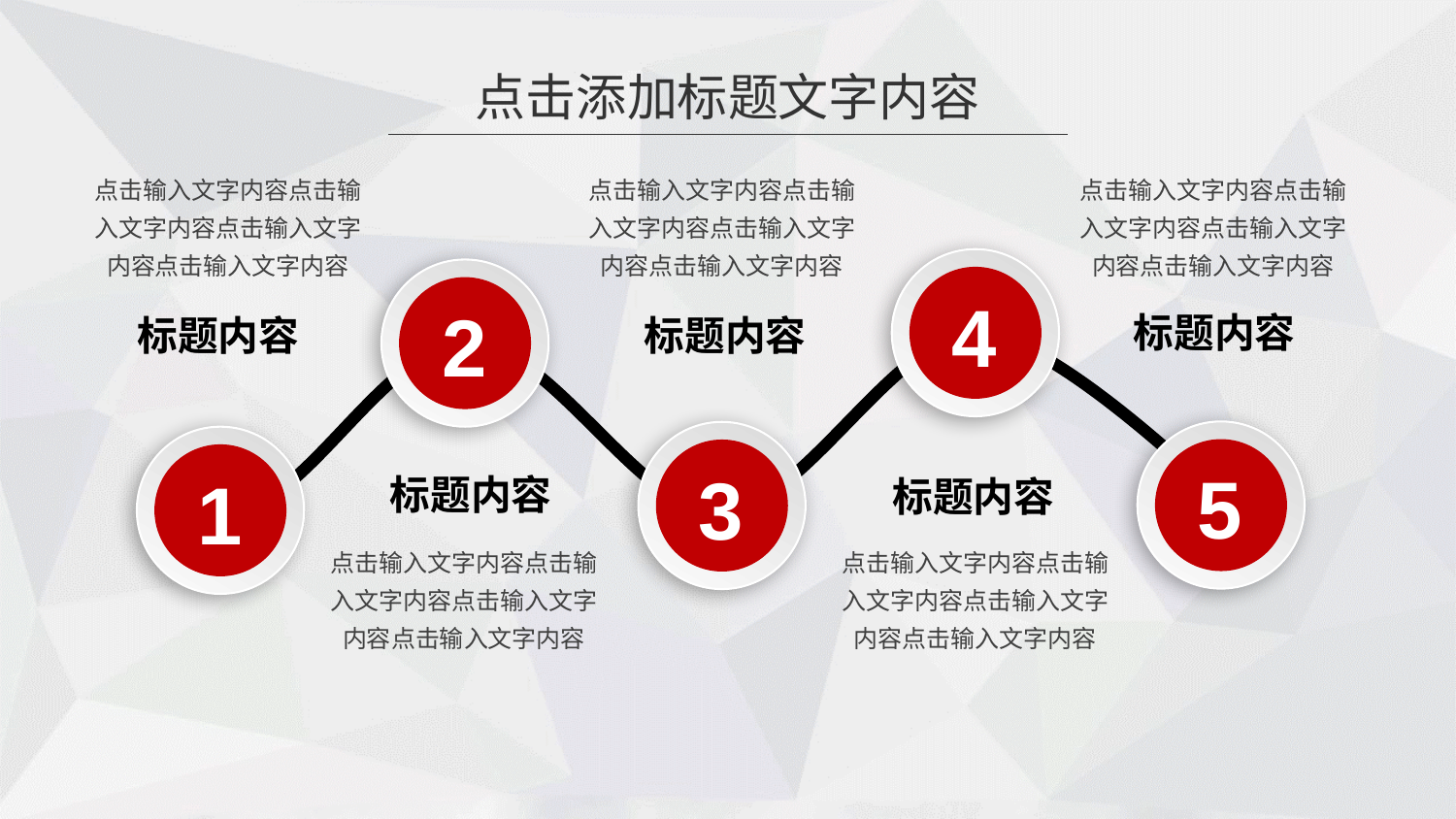

点击添加标题文字内容
点击输入文字内容点击输入文字内容点击输入文字内容点击输入文字内容
点击输入文字内容点击输入文字内容点击输入文字内容点击输入文字内容
点击输入文字内容点击输入文字内容点击输入文字内容点击输入文字内容

4

2
标题内容
标题内容
标题内容

5

3

1
标题内容
标题内容
点击输入文字内容点击输入文字内容点击输入文字内容点击输入文字内容
点击输入文字内容点击输入文字内容点击输入文字内容点击输入文字内容